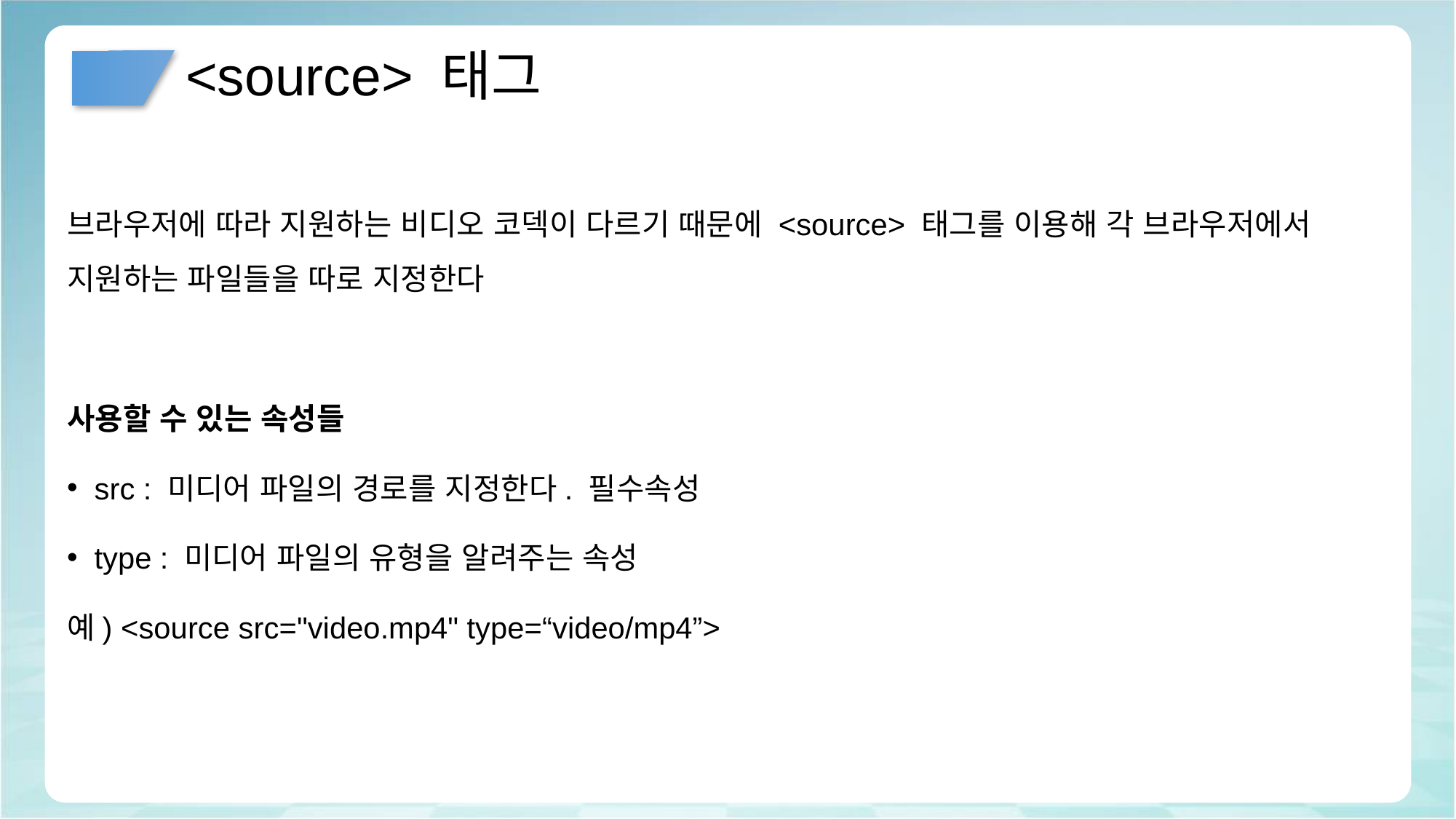

# <source> 태그
브라우저에 따라 지원하는 비디오 코덱이 다르기 때문에 <source> 태그를 이용해 각 브라우저에서 지원하는 파일들을 따로 지정한다

사용할 수 있는 속성들
src : 미디어 파일의 경로를 지정한다. 필수속성
type : 미디어 파일의 유형을 알려주는 속성
예) <source src="video.mp4" type=“video/mp4”>